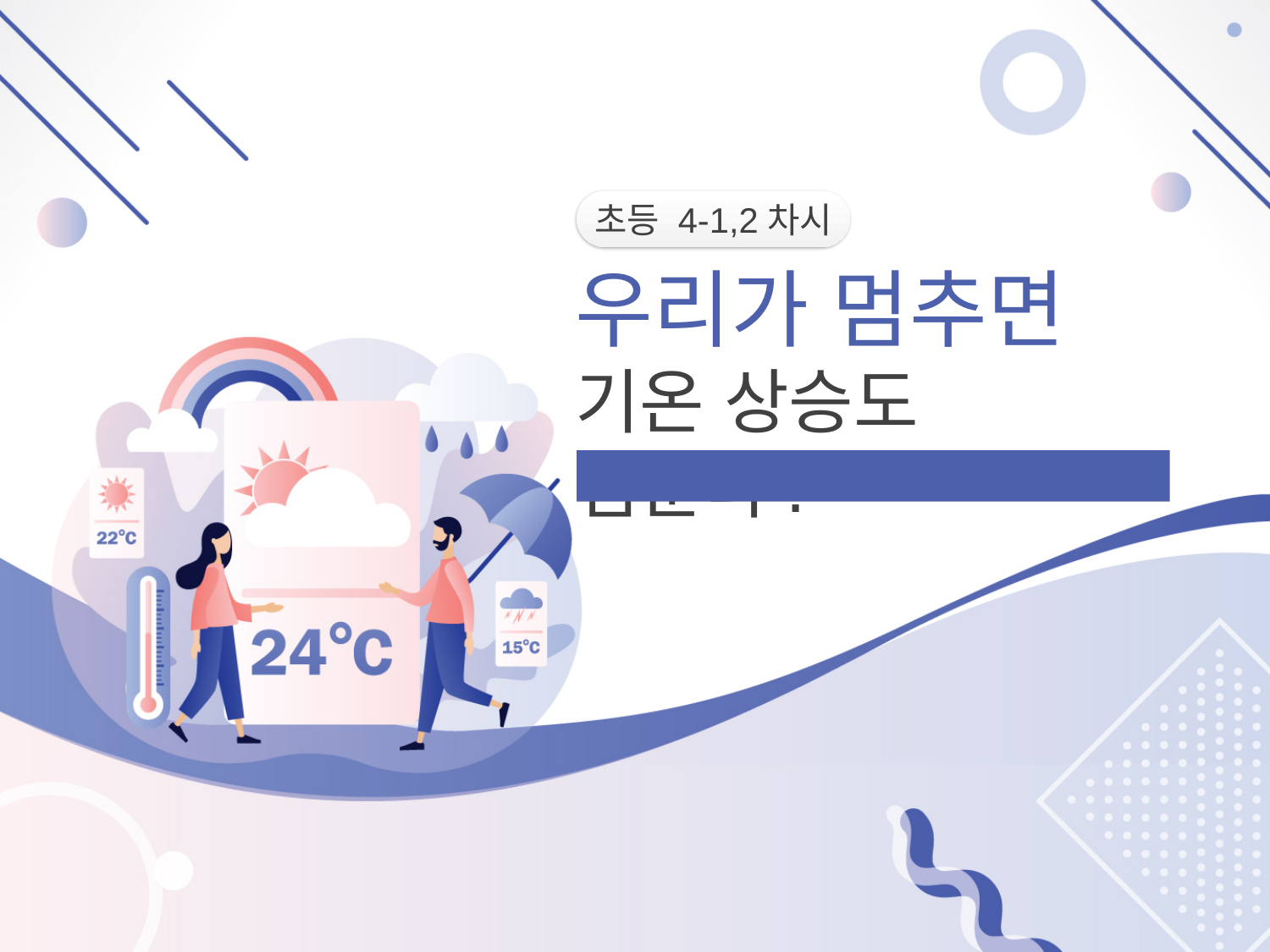

초등 4-1,2차시
우리가 멈추면
기온 상승도 멈춘다.
경제적 활동이나 소비 생활에서 친환경적 실천을 북돋는 활동